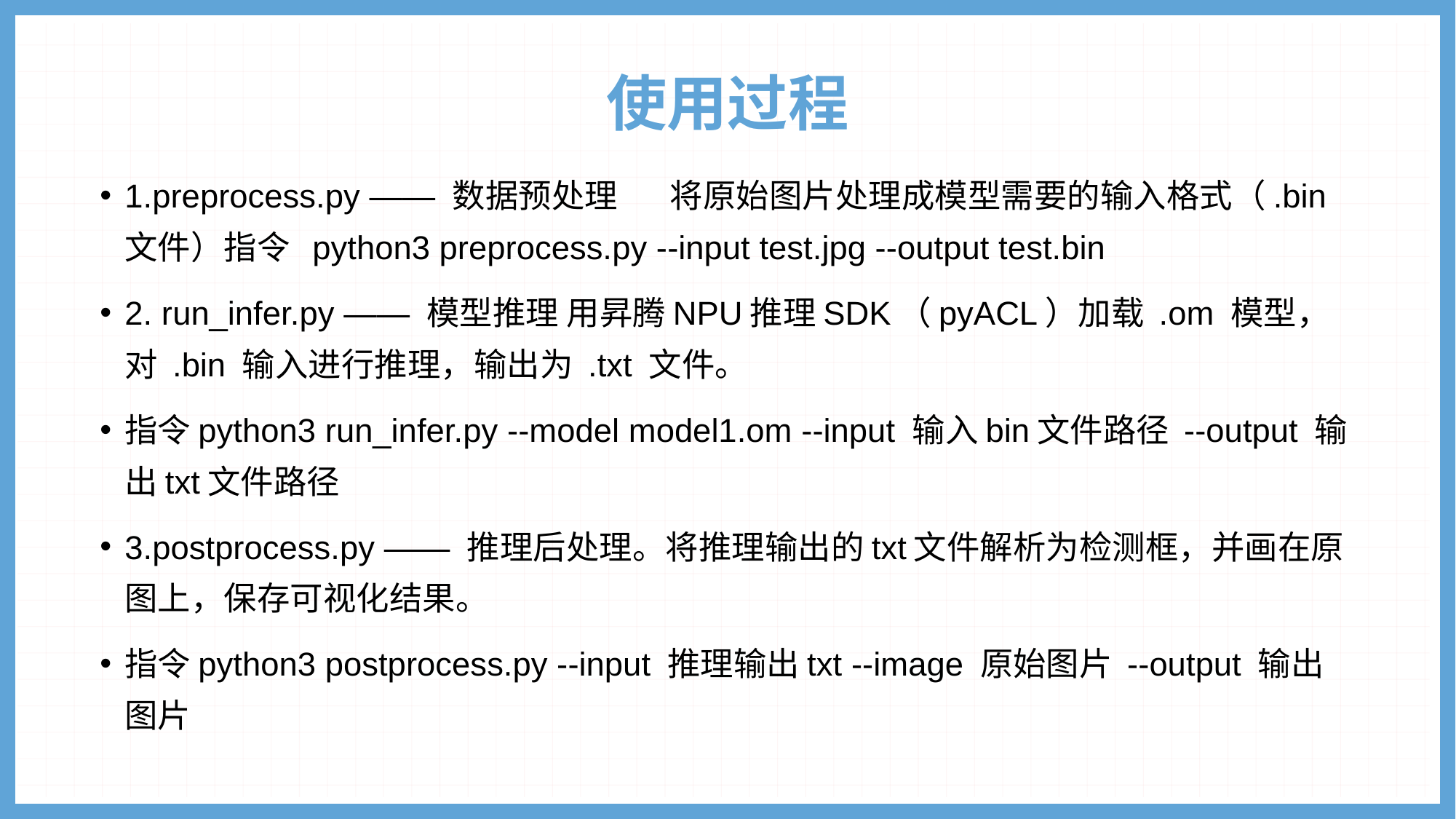

# 使用过程
1.preprocess.py —— 数据预处理       将原始图片处理成模型需要的输入格式（.bin文件）指令  python3 preprocess.py --input test.jpg --output test.bin
2. run_infer.py —— 模型推理 用昇腾NPU推理SDK（pyACL）加载 .om 模型，对 .bin 输入进行推理，输出为 .txt 文件。
指令python3 run_infer.py --model model1.om --input 输入bin文件路径 --output 输出txt文件路径
3.postprocess.py —— 推理后处理。将推理输出的txt文件解析为检测框，并画在原图上，保存可视化结果。
指令python3 postprocess.py --input 推理输出txt --image 原始图片 --output 输出图片